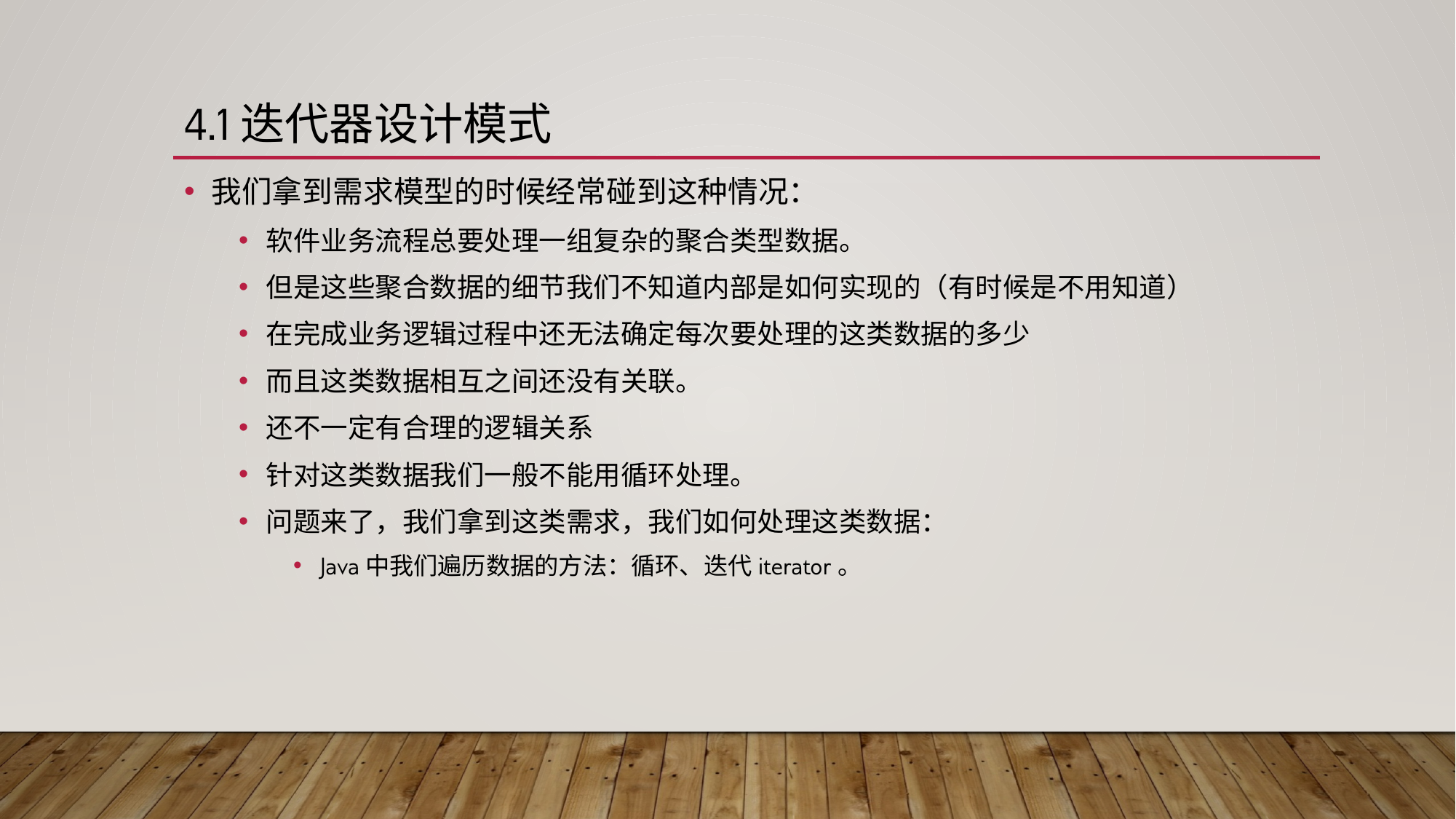

# 4.1迭代器设计模式
我们拿到需求模型的时候经常碰到这种情况：
软件业务流程总要处理一组复杂的聚合类型数据。
但是这些聚合数据的细节我们不知道内部是如何实现的（有时候是不用知道）
在完成业务逻辑过程中还无法确定每次要处理的这类数据的多少
而且这类数据相互之间还没有关联。
还不一定有合理的逻辑关系
针对这类数据我们一般不能用循环处理。
问题来了，我们拿到这类需求，我们如何处理这类数据：
Java中我们遍历数据的方法：循环、迭代iterator。